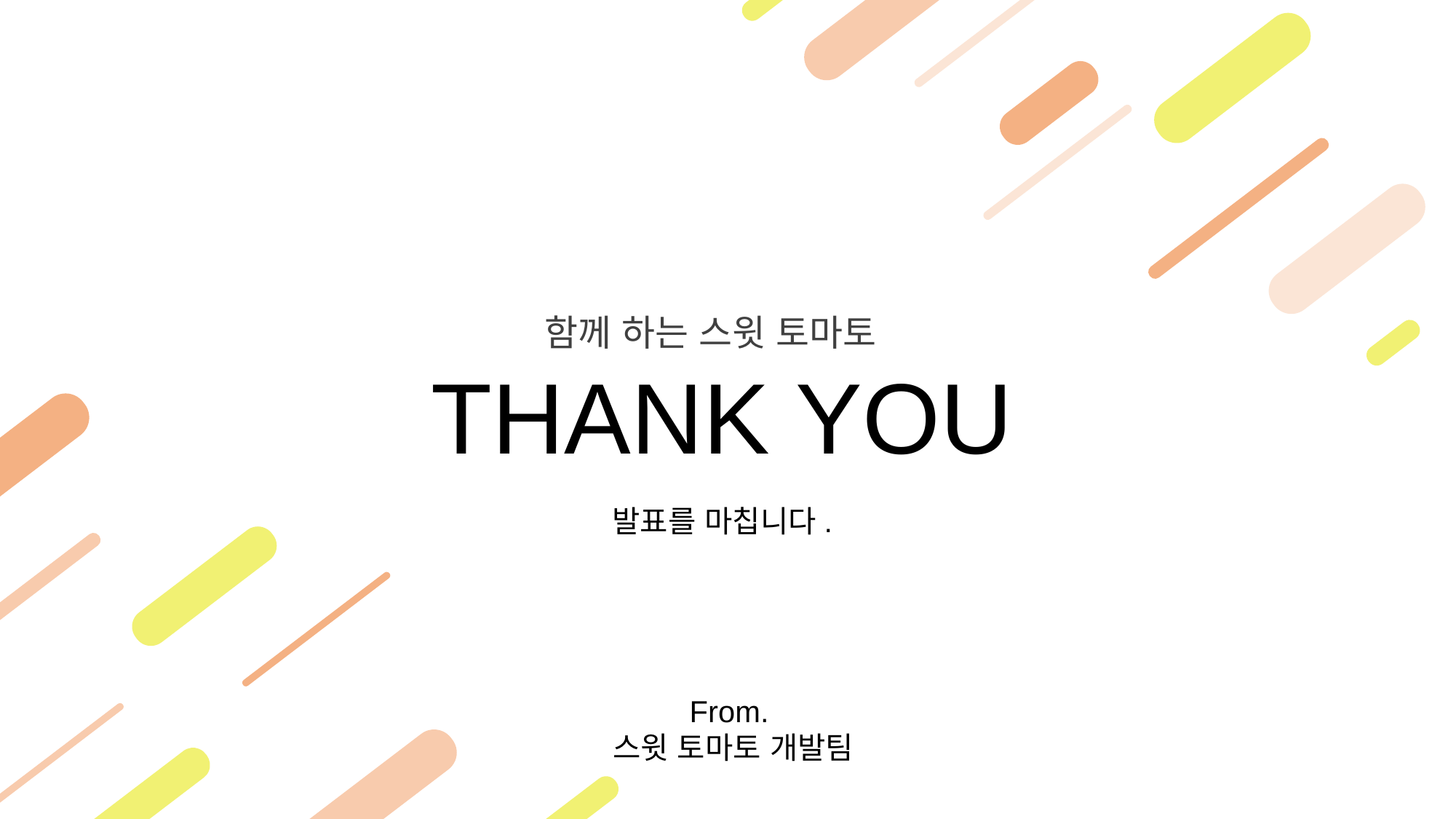

함께 하는 스윗 토마토

THANK YOU

발표를 마칩니다.

From.
스윗 토마토 개발팀